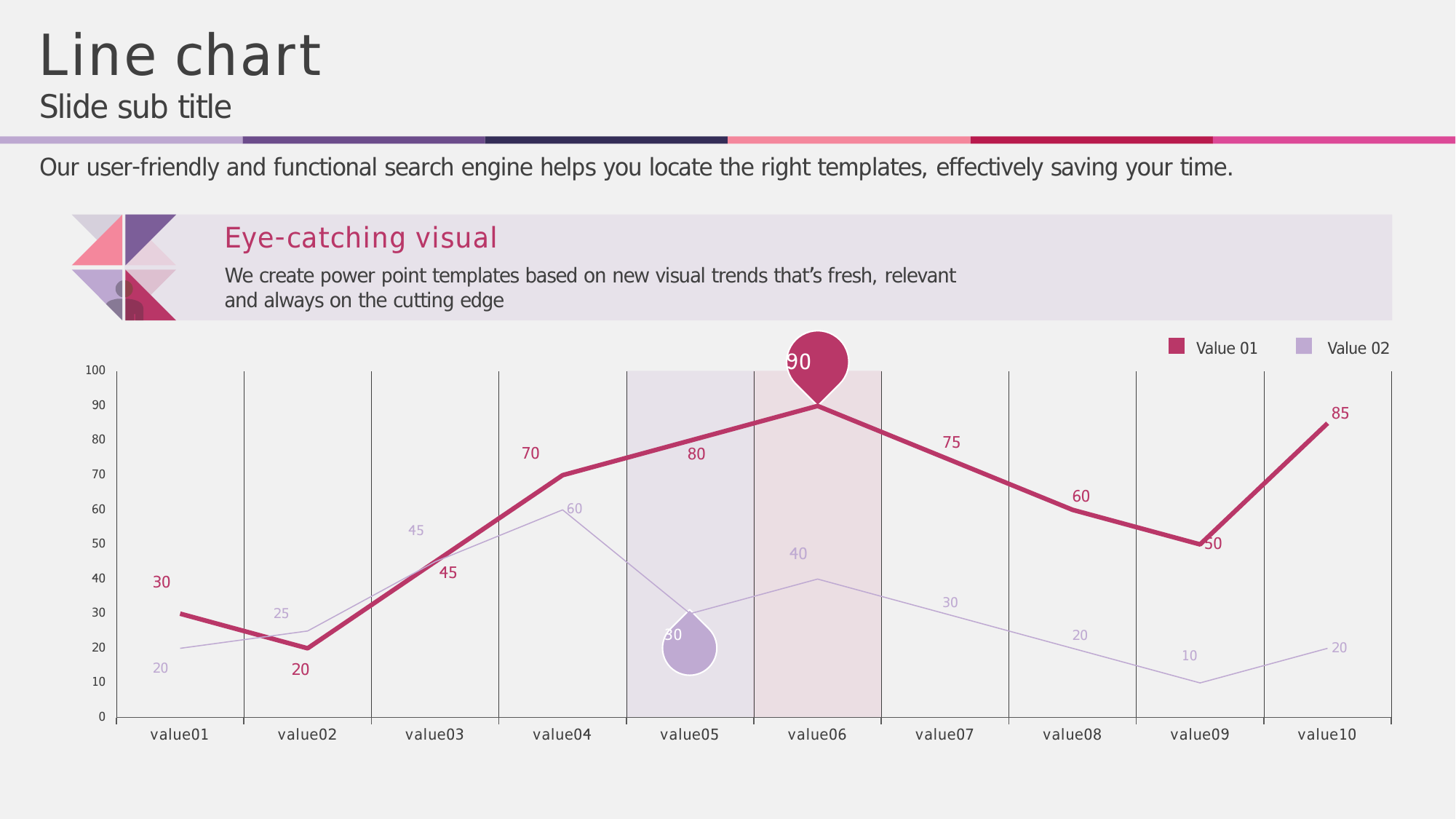

Line chart
Slide sub title
Our user-friendly and functional search engine helps you locate the right templates, effectively saving your time.

Eye-catching visual
We create power point templates based on new visual trends that’s fresh, relevant and always on the cutting edge

### Chart

| Category | 계열 1 | 계열 2 |
|---|---|---|
| value01 | 30.0 | 20.0 |
| value02 | 20.0 | 25.0 |
| value03 | 45.0 | 45.0 |
| value04 | 70.0 | 60.0 |
| value05 | 80.0 | 30.0 |
| value06 | 90.0 | 40.0 |
| value07 | 75.0 | 30.0 |
| value08 | 60.0 | 20.0 |
| value09 | 50.0 | 10.0 |
| value10 | 85.0 | 20.0 |
Value 01

Value 02